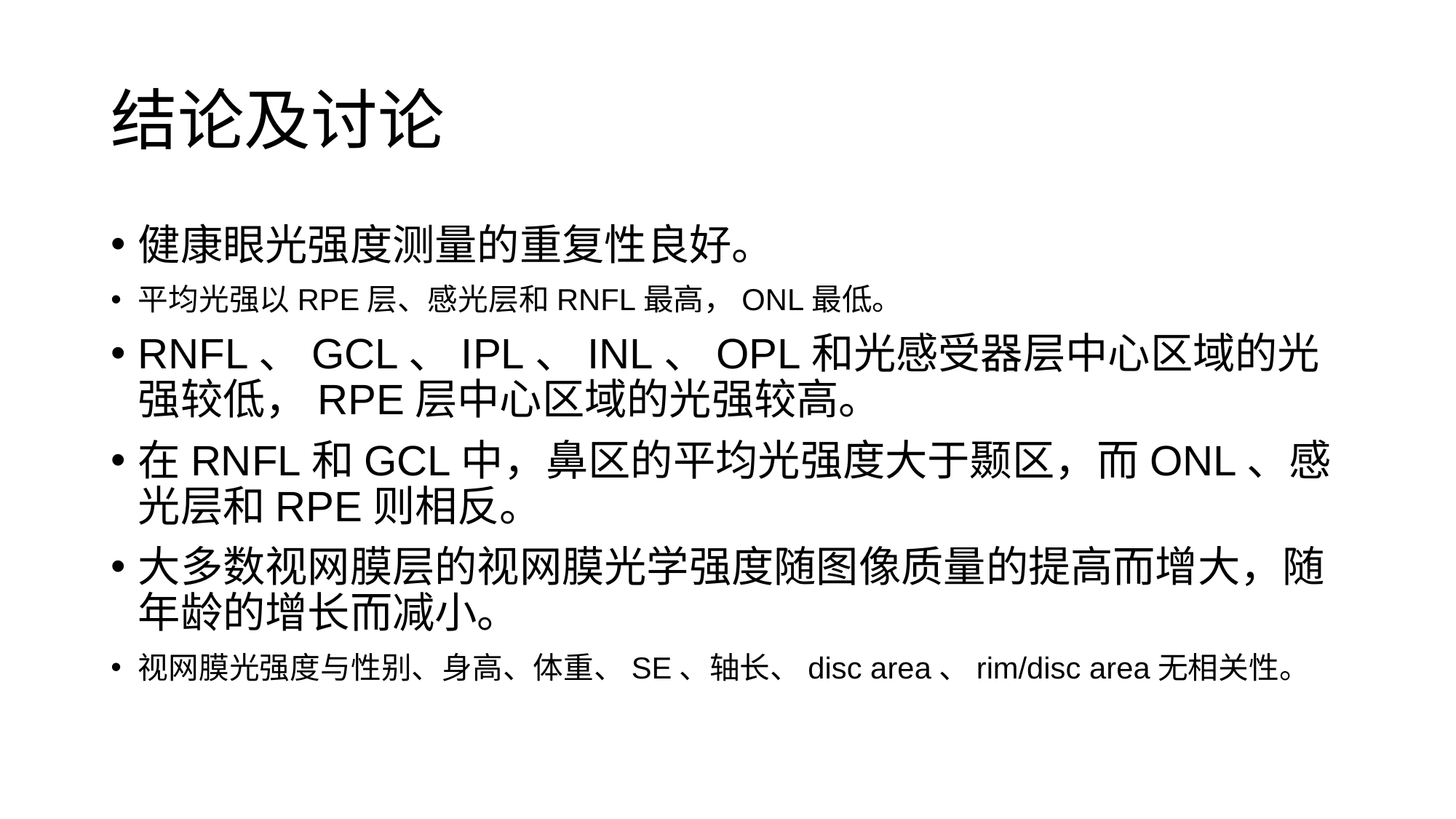

# 结论及讨论
健康眼光强度测量的重复性良好。
平均光强以RPE层、感光层和RNFL最高，ONL最低。
RNFL、GCL、IPL、INL、OPL和光感受器层中心区域的光强较低，RPE层中心区域的光强较高。
在RNFL和GCL中，鼻区的平均光强度大于颞区，而ONL、感光层和RPE则相反。
大多数视网膜层的视网膜光学强度随图像质量的提高而增大，随年龄的增长而减小。
视网膜光强度与性别、身高、体重、SE、轴长、disc area、rim/disc area无相关性。